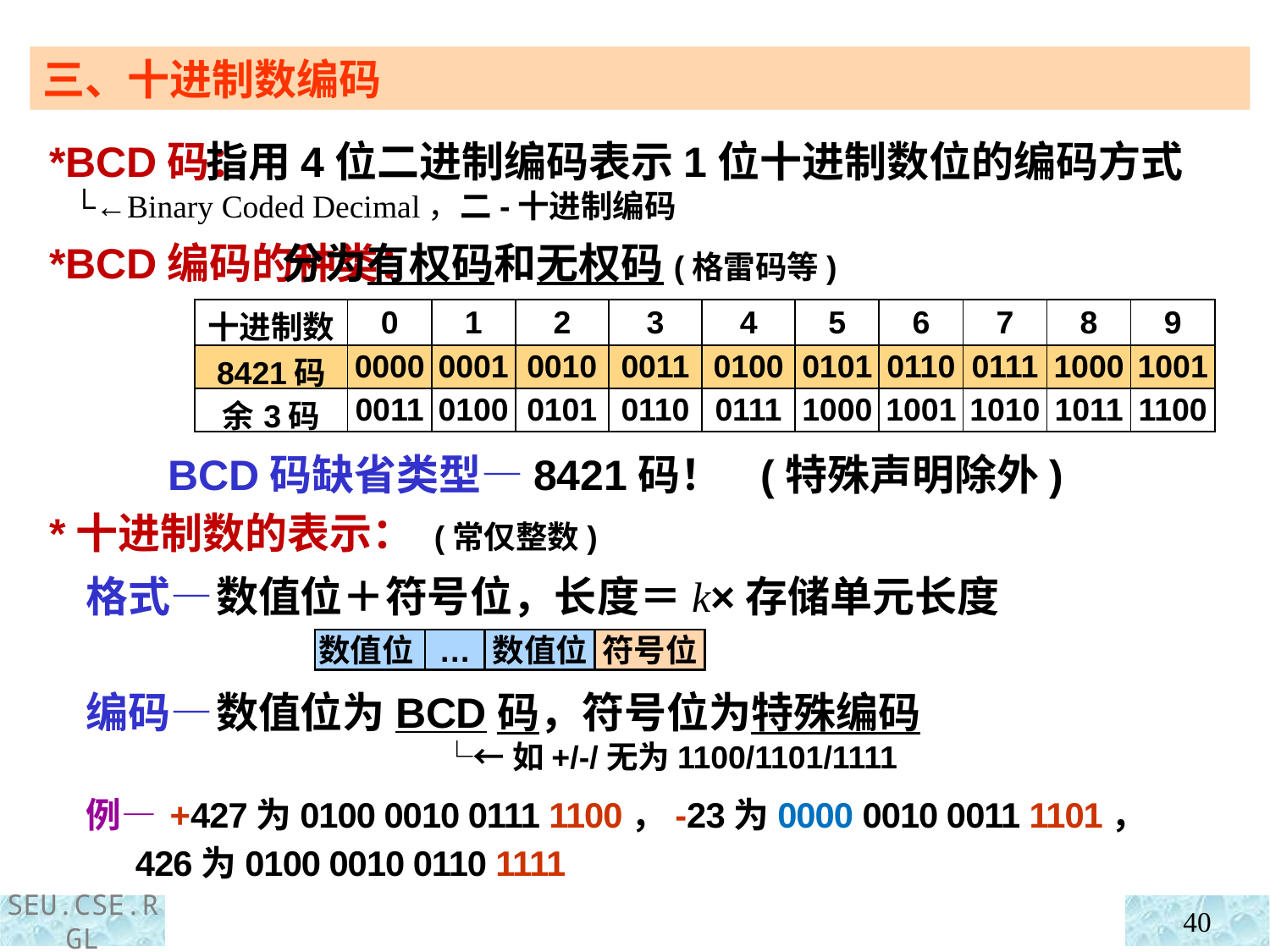

三、十进制数编码
 *BCD码：
    └←Binary Coded Decimal，二-十进制编码
 *BCD编码的种类：

 *十进制数的表示： (常仅整数)
    格式—

    编码—
   指用4位二进制编码表示1位十进制数位的编码方式

           分为有权码和无权码(格雷码等)

BCD码缺省类型—8421码！   (特殊声明除外)

    数值位＋符号位，长度＝k×存储单元长度

    数值位为BCD码，符号位为特殊编码
                                      └←如+/-/无为1100/1101/1111
| 十进制数 | 0 | 1 | 2 | 3 | 4 | 5 | 6 | 7 | 8 | 9 |
| --- | --- | --- | --- | --- | --- | --- | --- | --- | --- | --- |
| 8421码 | 0000 | 0001 | 0010 | 0011 | 0100 | 0101 | 0110 | 0111 | 1000 | 1001 |
| 余3码 | 0011 | 0100 | 0101 | 0110 | 0111 | 1000 | 1001 | 1010 | 1011 | 1100 |
数值位
数值位
符号位
…
     例— +427为0100 0010 0111 1100，-23为0000 0010 0011 1101，
           426为0100 0010 0110 1111
40